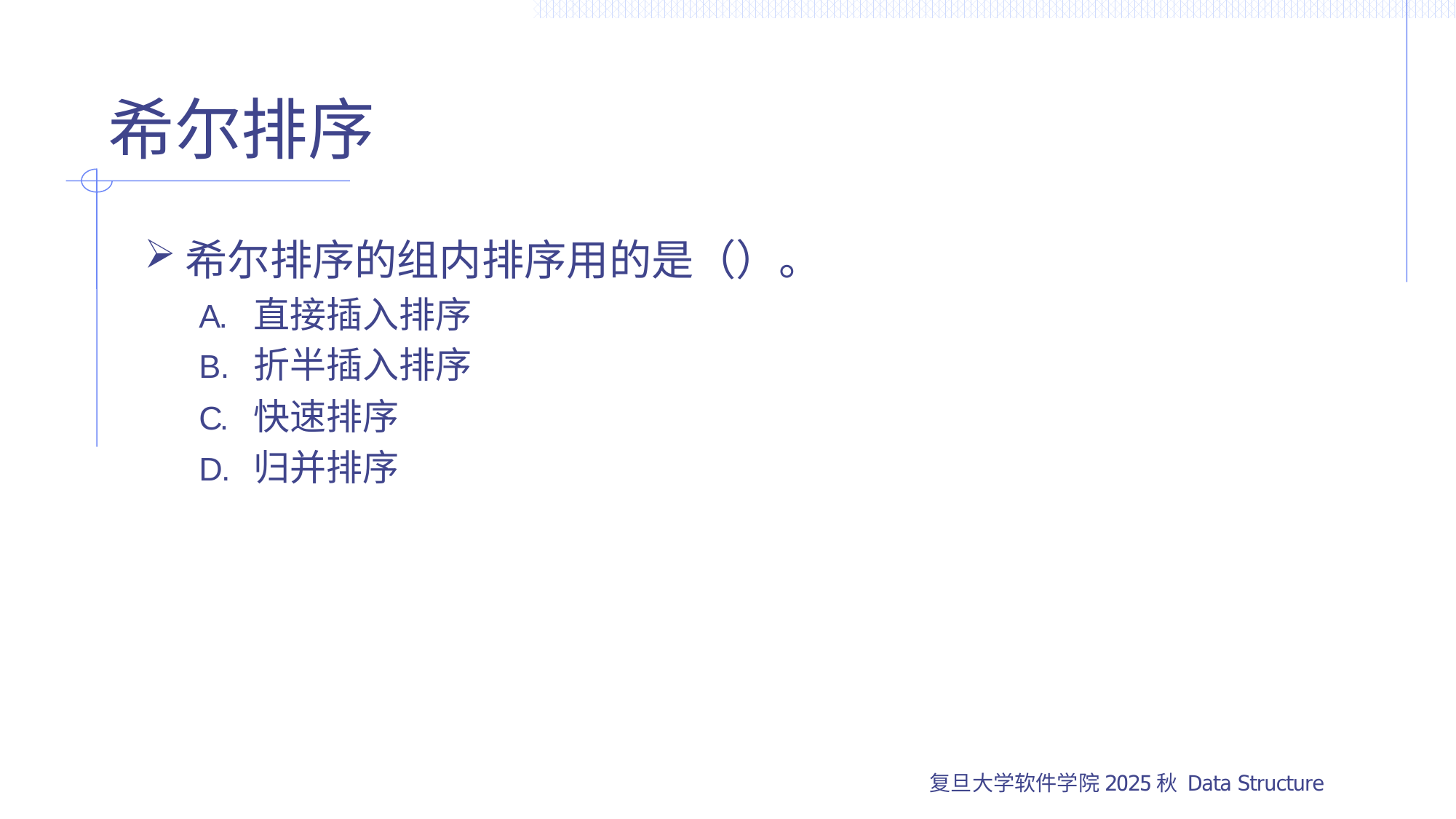

# 希尔排序
希尔排序的组内排序用的是（）。
直接插入排序
折半插入排序
快速排序
归并排序